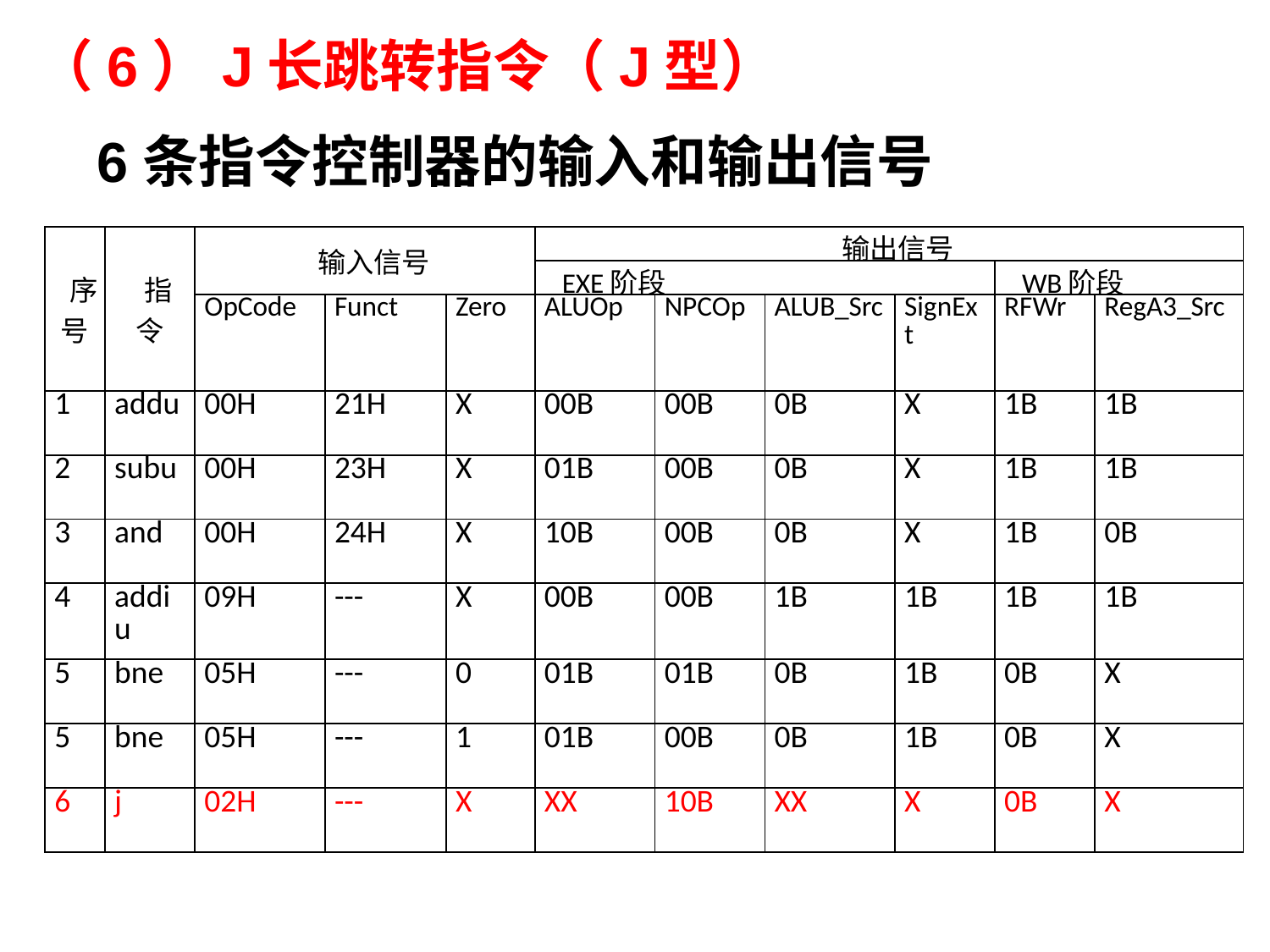

# （6）J长跳转指令（J型）
6条指令控制器的输入和输出信号
| 序号 | 指令 | 输入信号 |  |  | 输出信号 |  |  |  |  |  |
| --- | --- | --- | --- | --- | --- | --- | --- | --- | --- | --- |
|  |  |  |  |  | EXE阶段 |  |  |  | WB阶段 |  |
|  |  | OpCode | Funct | Zero | ALUOp | NPCOp | ALUB\_Src | SignExt | RFWr | RegA3\_Src |
| 1 | addu | 00H | 21H | X | 00B | 00B | 0B | X | 1B | 1B |
| 2 | subu | 00H | 23H | X | 01B | 00B | 0B | X | 1B | 1B |
| 3 | and | 00H | 24H | X | 10B | 00B | 0B | X | 1B | 0B |
| 4 | addiu | 09H | --- | X | 00B | 00B | 1B | 1B | 1B | 1B |
| 5 | bne | 05H | --- | 0 | 01B | 01B | 0B | 1B | 0B | X |
| 5 | bne | 05H | --- | 1 | 01B | 00B | 0B | 1B | 0B | X |
| 6 | j | 02H | --- | X | XX | 10B | XX | X | 0B | X |